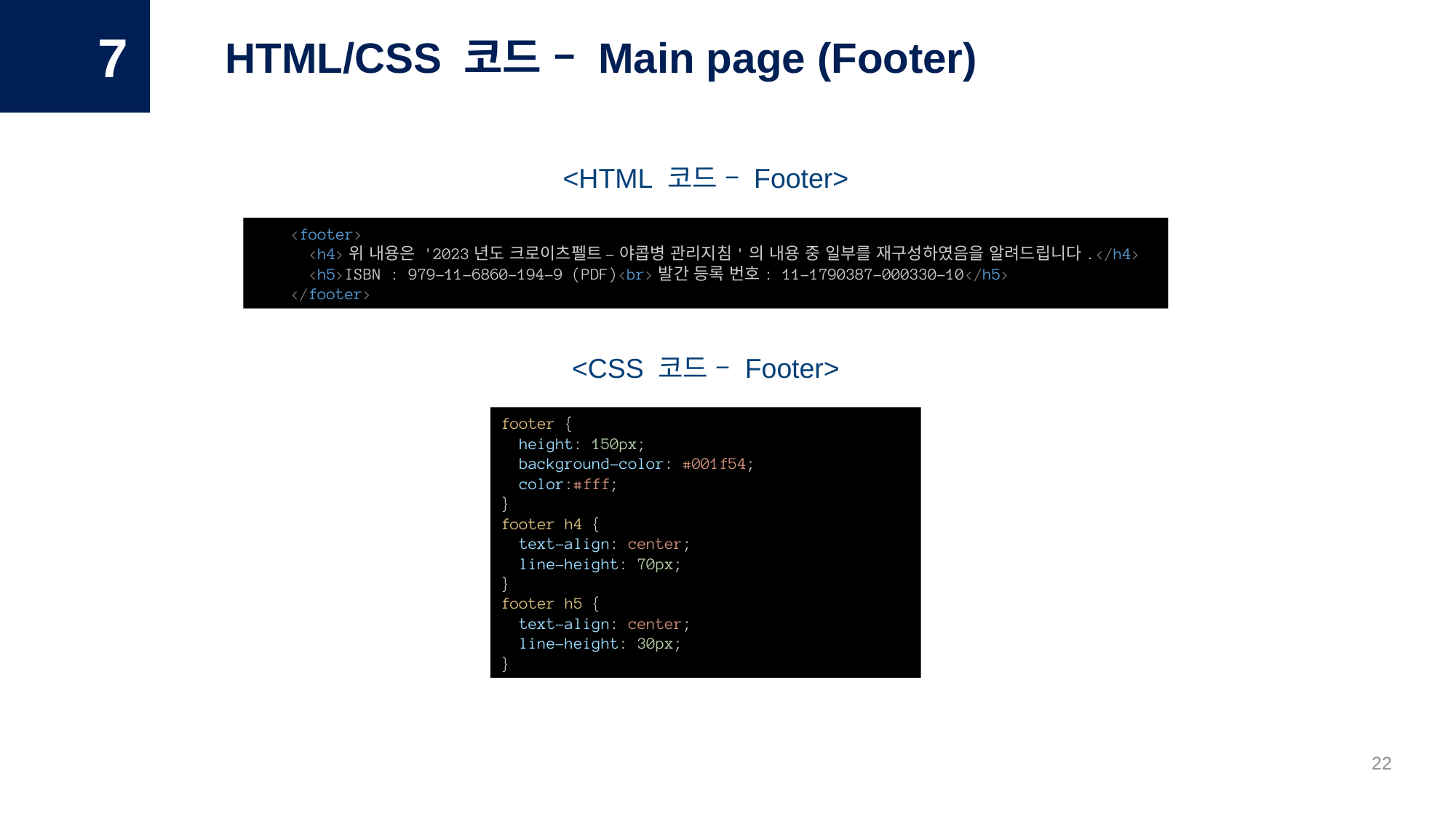

7
HTML/CSS 코드 – Main page (Footer)
<HTML 코드 – Footer>
    <footer>
      <h4>위 내용은 '2023년도 크로이츠펠트-야콥병 관리지침'의 내용 중 일부를 재구성하였음을 알려드립니다.</h4>
      <h5>ISBN : 979-11-6860-194-9 (PDF)<br>발간 등록 번호: 11-1790387-000330-10</h5>
    </footer>
<CSS 코드 – Footer>
footer {
  height: 150px;
  background-color: #001f54;
  color:#fff;
}
footer h4 {
  text-align: center;
  line-height: 70px;
}
footer h5 {
  text-align: center;
  line-height: 30px;
}
22